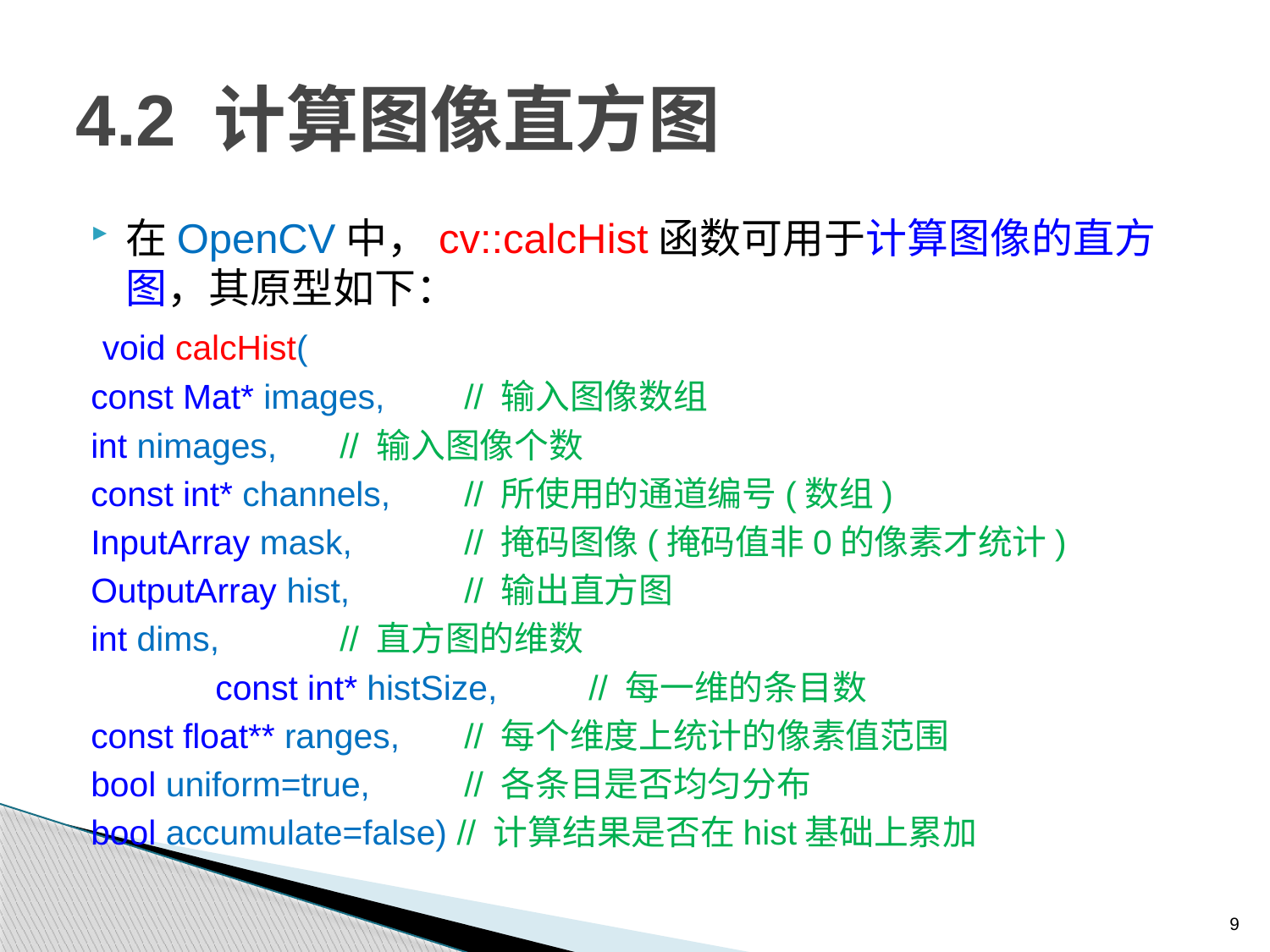

# 4.2 计算图像直方图
在OpenCV中，cv::calcHist函数可用于计算图像的直方图，其原型如下：
 void calcHist(
	const Mat* images, 	// 输入图像数组
	int nimages, 		// 输入图像个数
	const int* channels, 	// 所使用的通道编号(数组)
	InputArray mask, 	// 掩码图像(掩码值非0的像素才统计)
	OutputArray hist, 	// 输出直方图
	int dims,		// 直方图的维数
 	const int* histSize, 	// 每一维的条目数
	const float** ranges, 	// 每个维度上统计的像素值范围
	bool uniform=true, 	// 各条目是否均匀分布
	bool accumulate=false) // 计算结果是否在hist基础上累加
9